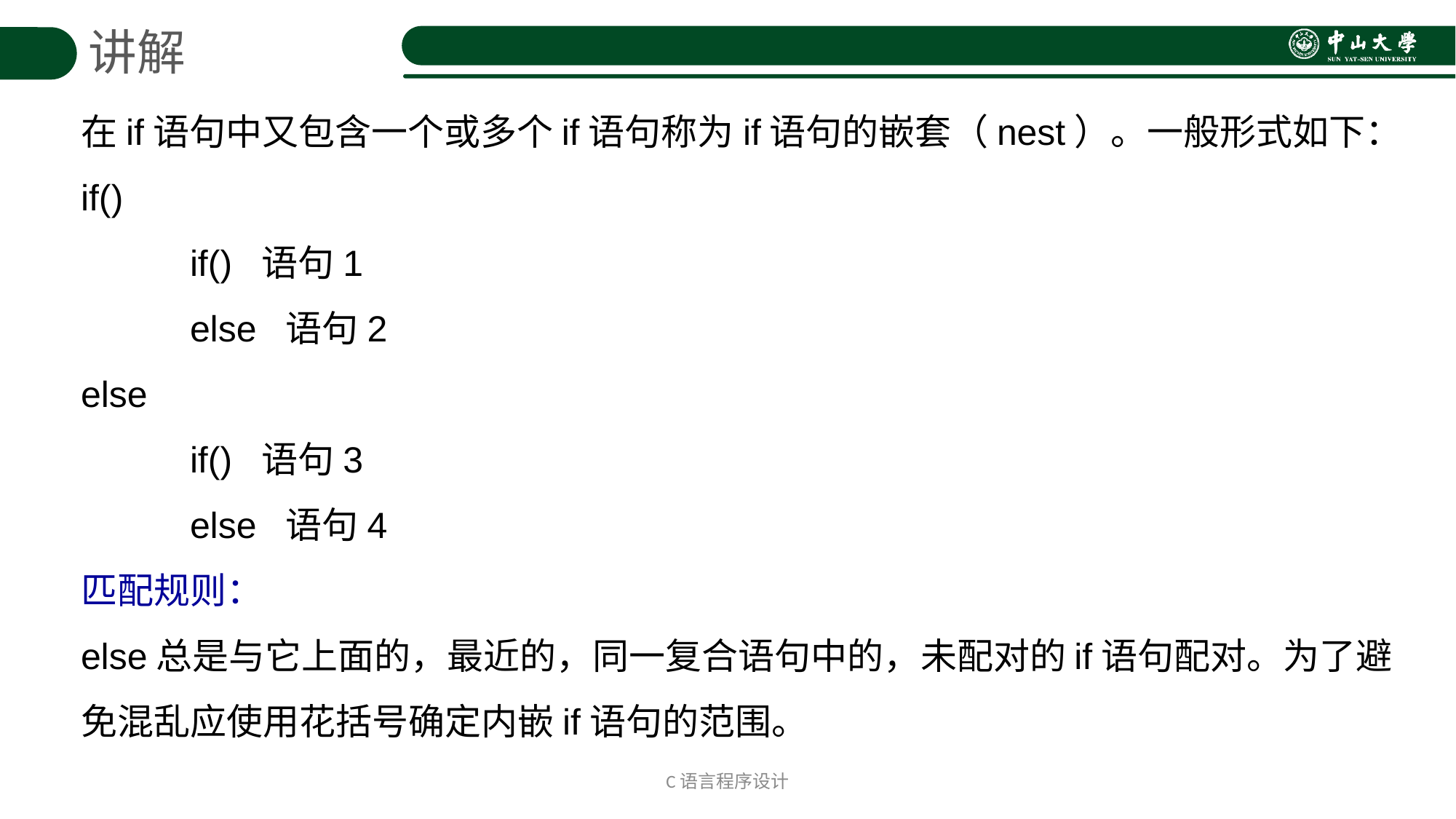

讲解
在if语句中又包含一个或多个if语句称为if语句的嵌套（nest）。一般形式如下：
if()
	if()  语句1
	else  语句2
else
	if()  语句3
	else  语句4
匹配规则：
else总是与它上面的，最近的，同一复合语句中的，未配对的if语句配对。为了避免混乱应使用花括号确定内嵌if语句的范围。

C语言程序设计
9